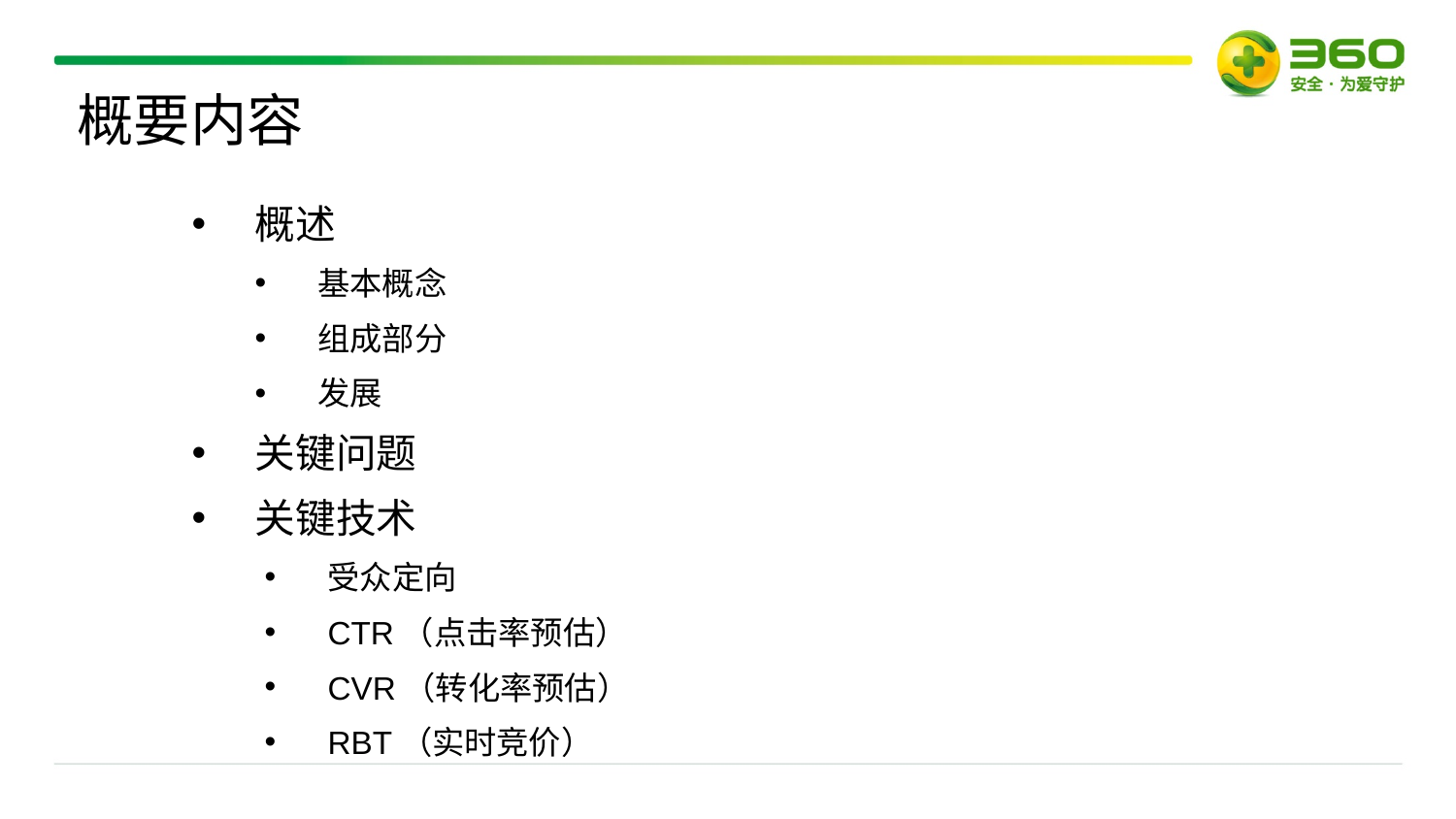

概要内容
概述
基本概念
组成部分
发展
关键问题
关键技术
受众定向
CTR（点击率预估）
CVR（转化率预估）
RBT（实时竞价）